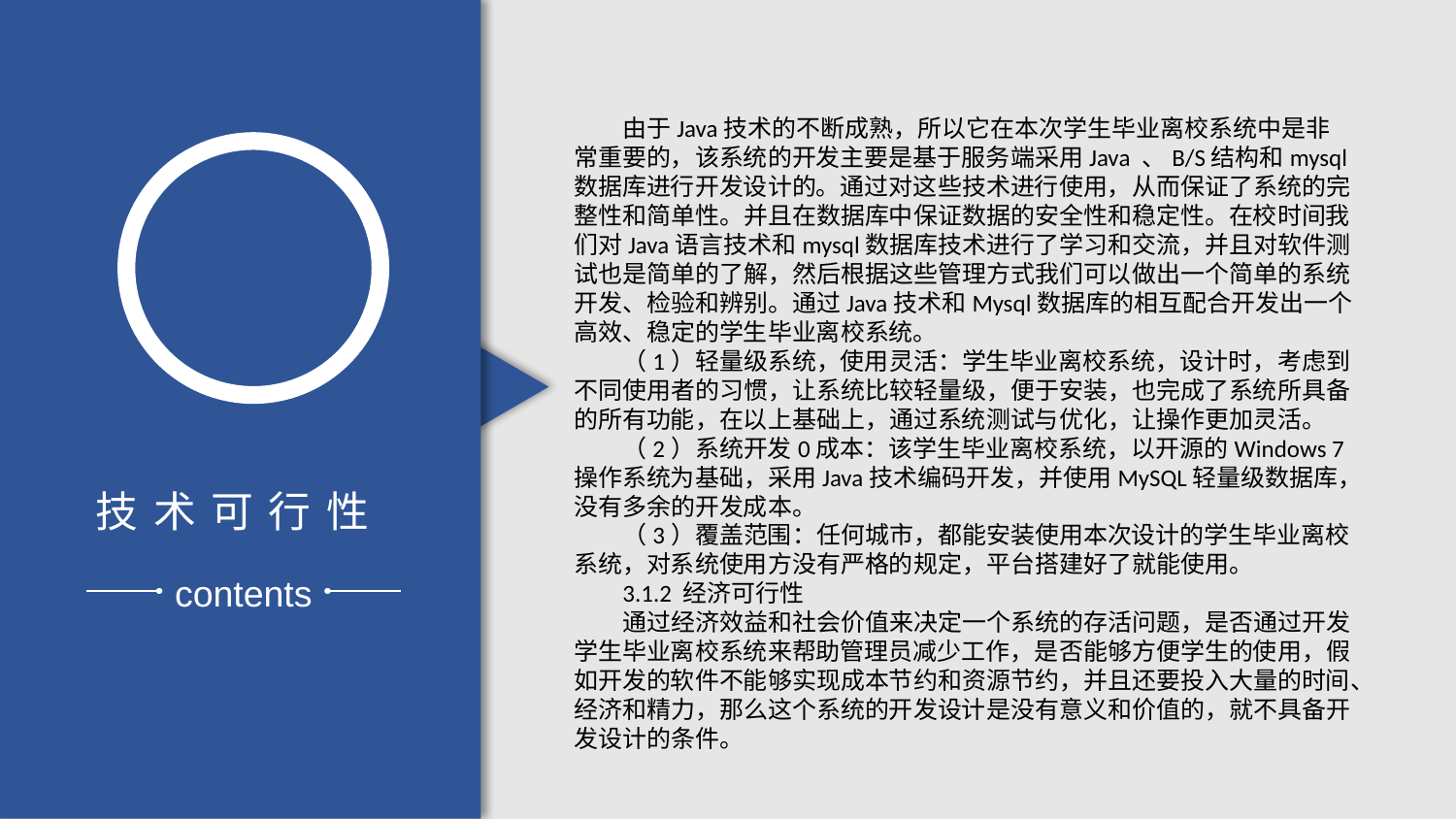

技术可行性
contents

由于Java技术的不断成熟，所以它在本次学生毕业离校系统中是非常重要的，该系统的开发主要是基于服务端采用Java 、B/S结构和mysql数据库进行开发设计的。通过对这些技术进行使用，从而保证了系统的完整性和简单性。并且在数据库中保证数据的安全性和稳定性。在校时间我们对Java语言技术和mysql数据库技术进行了学习和交流，并且对软件测试也是简单的了解，然后根据这些管理方式我们可以做出一个简单的系统开发、检验和辨别。通过Java技术和Mysql数据库的相互配合开发出一个高效、稳定的学生毕业离校系统。
（1）轻量级系统，使用灵活：学生毕业离校系统，设计时，考虑到不同使用者的习惯，让系统比较轻量级，便于安装，也完成了系统所具备的所有功能，在以上基础上，通过系统测试与优化，让操作更加灵活。
（2）系统开发0成本：该学生毕业离校系统，以开源的Windows 7 操作系统为基础，采用Java技术编码开发，并使用MySQL轻量级数据库，没有多余的开发成本。
（3）覆盖范围：任何城市，都能安装使用本次设计的学生毕业离校系统，对系统使用方没有严格的规定，平台搭建好了就能使用。
3.1.2 经济可行性
通过经济效益和社会价值来决定一个系统的存活问题，是否通过开发学生毕业离校系统来帮助管理员减少工作，是否能够方便学生的使用，假如开发的软件不能够实现成本节约和资源节约，并且还要投入大量的时间、经济和精力，那么这个系统的开发设计是没有意义和价值的，就不具备开发设计的条件。